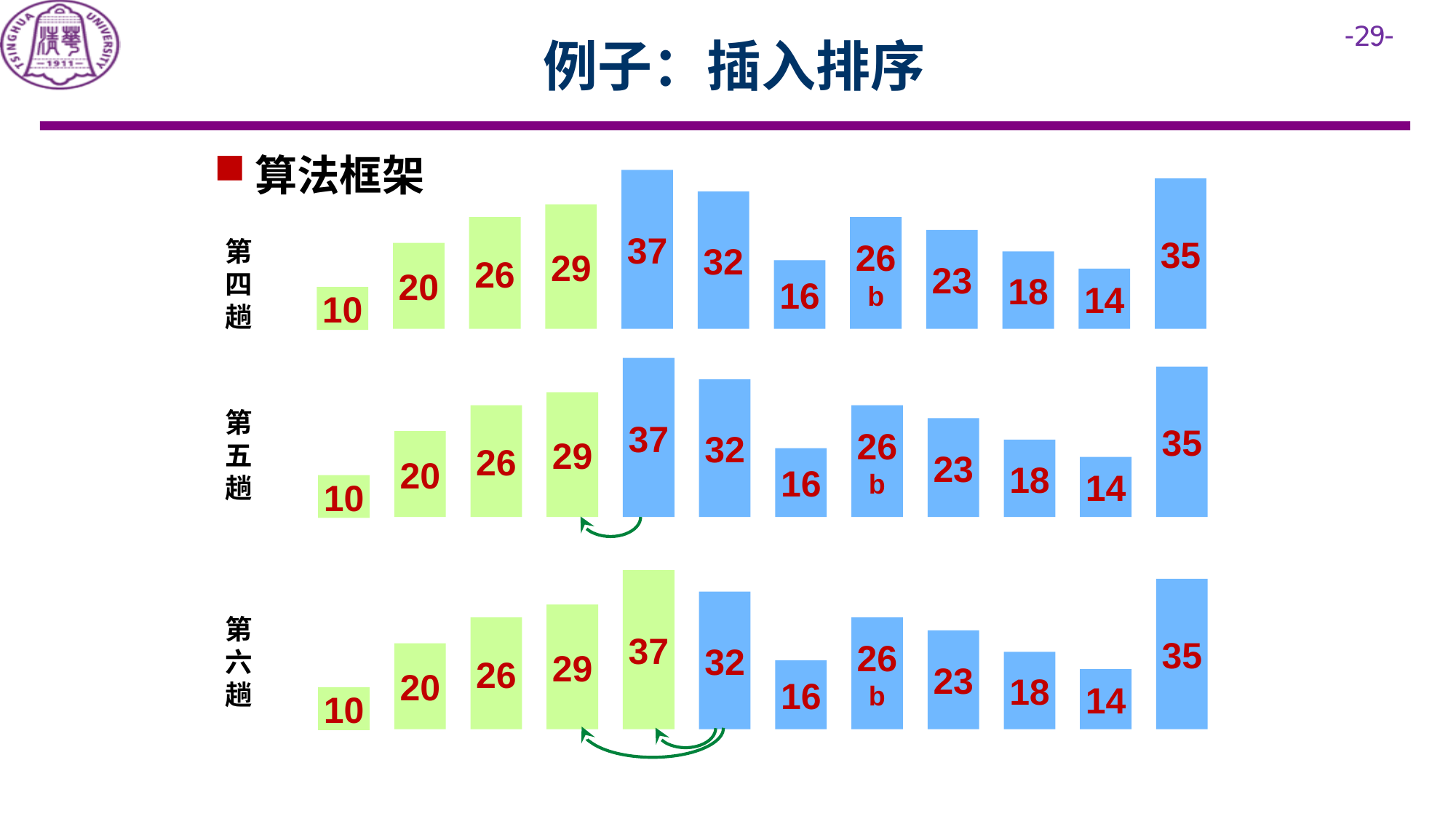

# 例子：插入排序
算法框架
37
35
32
29
26
26
b
第四趟
23
20
18
16
14
10
37
35
32
29
第五趟
26
26
b
23
20
18
16
14
10

37
35
32
29
第六趟
26
26
b
23
20
18

16
14
10